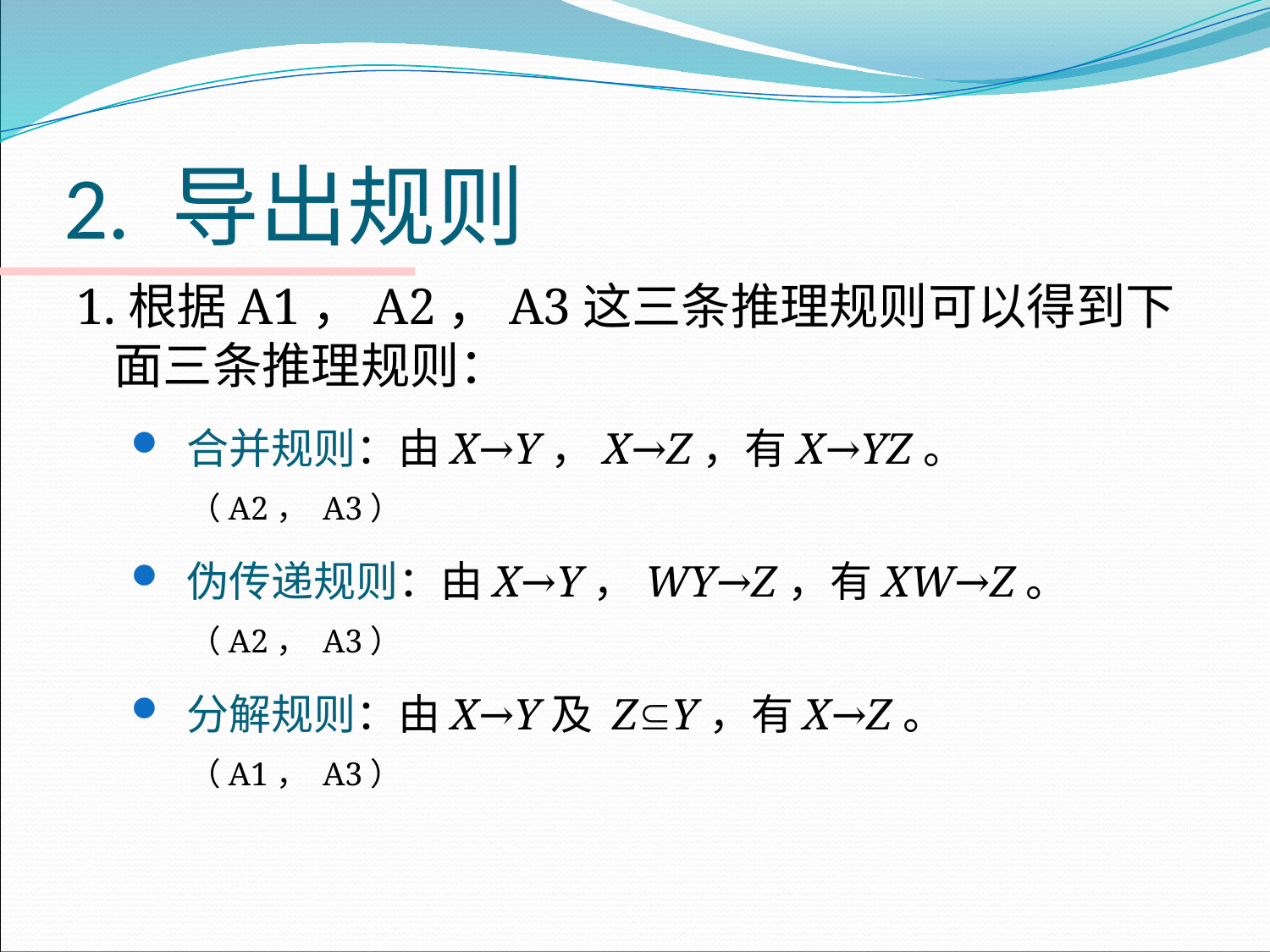

# 2. 导出规则
1.根据A1，A2，A3这三条推理规则可以得到下面三条推理规则：
 合并规则：由X→Y，X→Z，有X→YZ。
       （A2， A3）
 伪传递规则：由X→Y，WY→Z，有XW→Z。
       （A2， A3）
 分解规则：由X→Y及 Z⊆Y，有X→Z。
       （A1， A3）

600